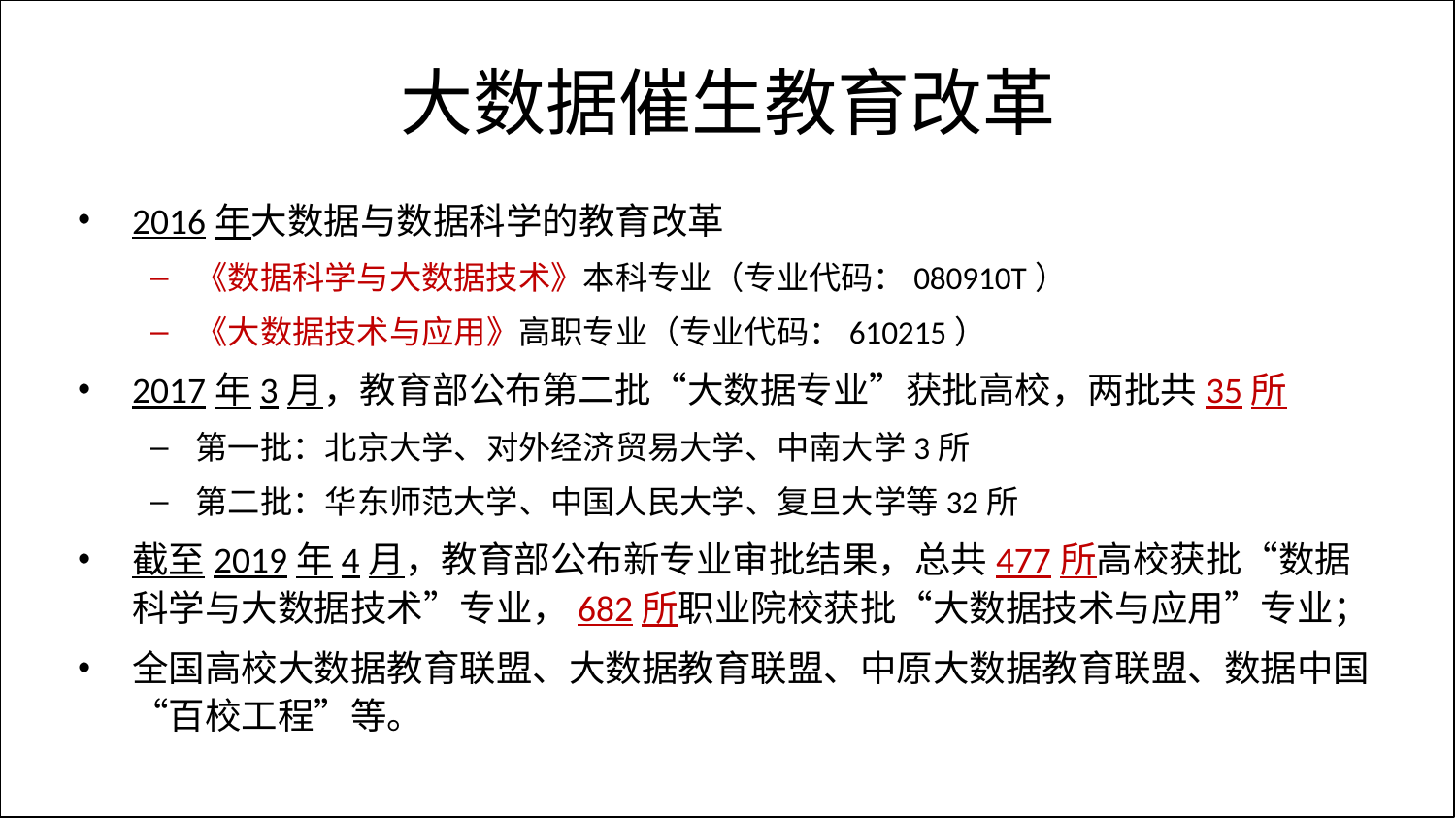

# 大数据催生教育改革
2016年大数据与数据科学的教育改革
《数据科学与大数据技术》本科专业（专业代码：080910T）
《大数据技术与应用》高职专业（专业代码：610215）
2017年3月，教育部公布第二批“大数据专业”获批高校，两批共35所
第一批：北京大学、对外经济贸易大学、中南大学3所
第二批：华东师范大学、中国人民大学、复旦大学等32所
截至2019年4月，教育部公布新专业审批结果，总共477所高校获批“数据科学与大数据技术”专业，682所职业院校获批“大数据技术与应用”专业；
全国高校大数据教育联盟、大数据教育联盟、中原大数据教育联盟、数据中国“百校工程”等。